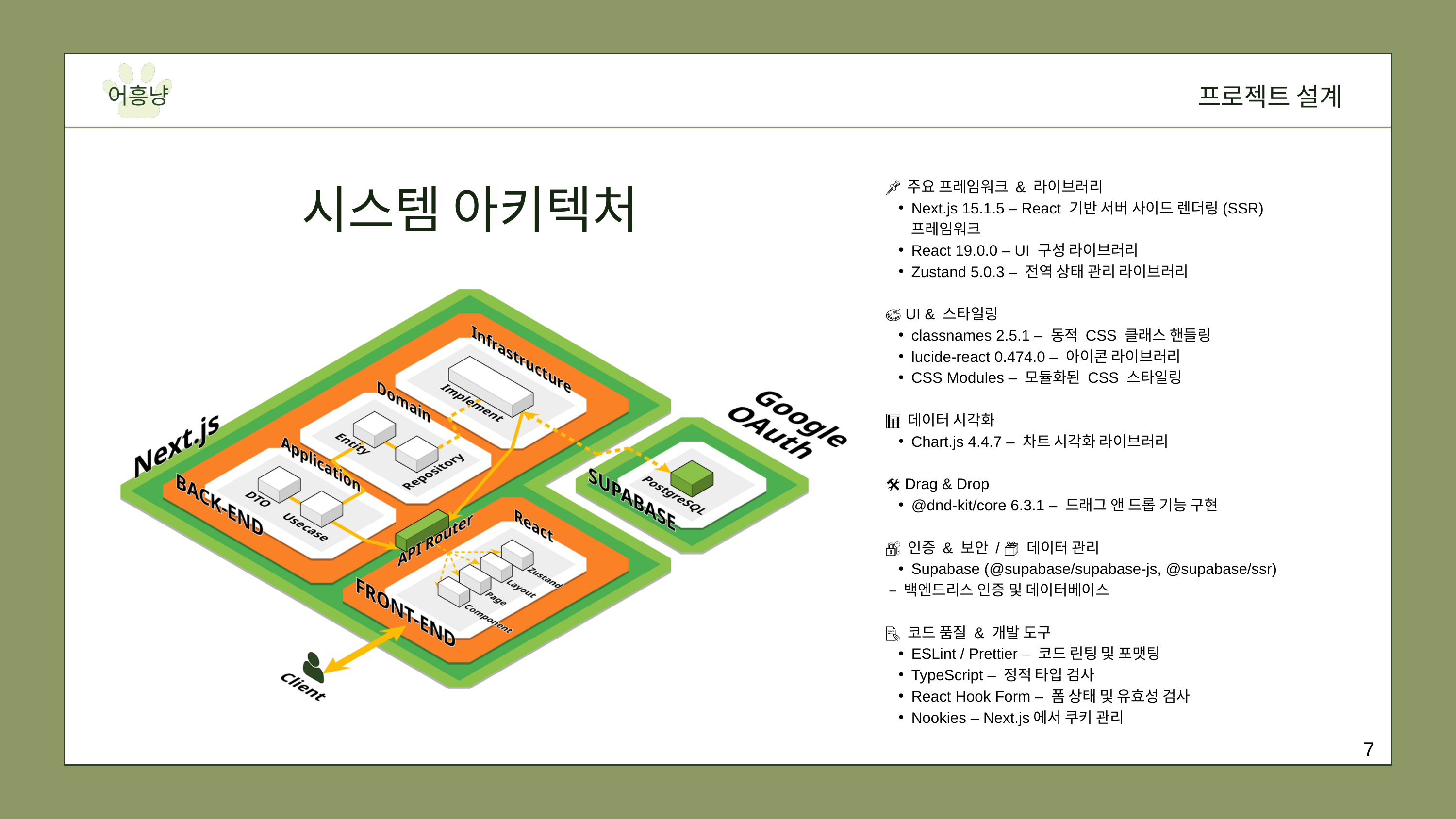

프로젝트 설계
어흥냥

시스템 아키텍처
📌 주요 프레임워크 & 라이브러리
Next.js 15.1.5 – React 기반 서버 사이드 렌더링(SSR) 프레임워크
React 19.0.0 – UI 구성 라이브러리
Zustand 5.0.3 – 전역 상태 관리 라이브러리

🎨 UI & 스타일링
classnames 2.5.1 – 동적 CSS 클래스 핸들링
lucide-react 0.474.0 – 아이콘 라이브러리
CSS Modules – 모듈화된 CSS 스타일링

📊 데이터 시각화
Chart.js 4.4.7 – 차트 시각화 라이브러리

🛠️ Drag & Drop
@dnd-kit/core 6.3.1 – 드래그 앤 드롭 기능 구현

🔐 인증 & 보안 / 📦 데이터 관리
Supabase (@supabase/supabase-js, @supabase/ssr)
 – 백엔드리스 인증 및 데이터베이스

📝 코드 품질 & 개발 도구
ESLint / Prettier – 코드 린팅 및 포맷팅
TypeScript – 정적 타입 검사
React Hook Form – 폼 상태 및 유효성 검사
Nookies – Next.js에서 쿠키 관리

7